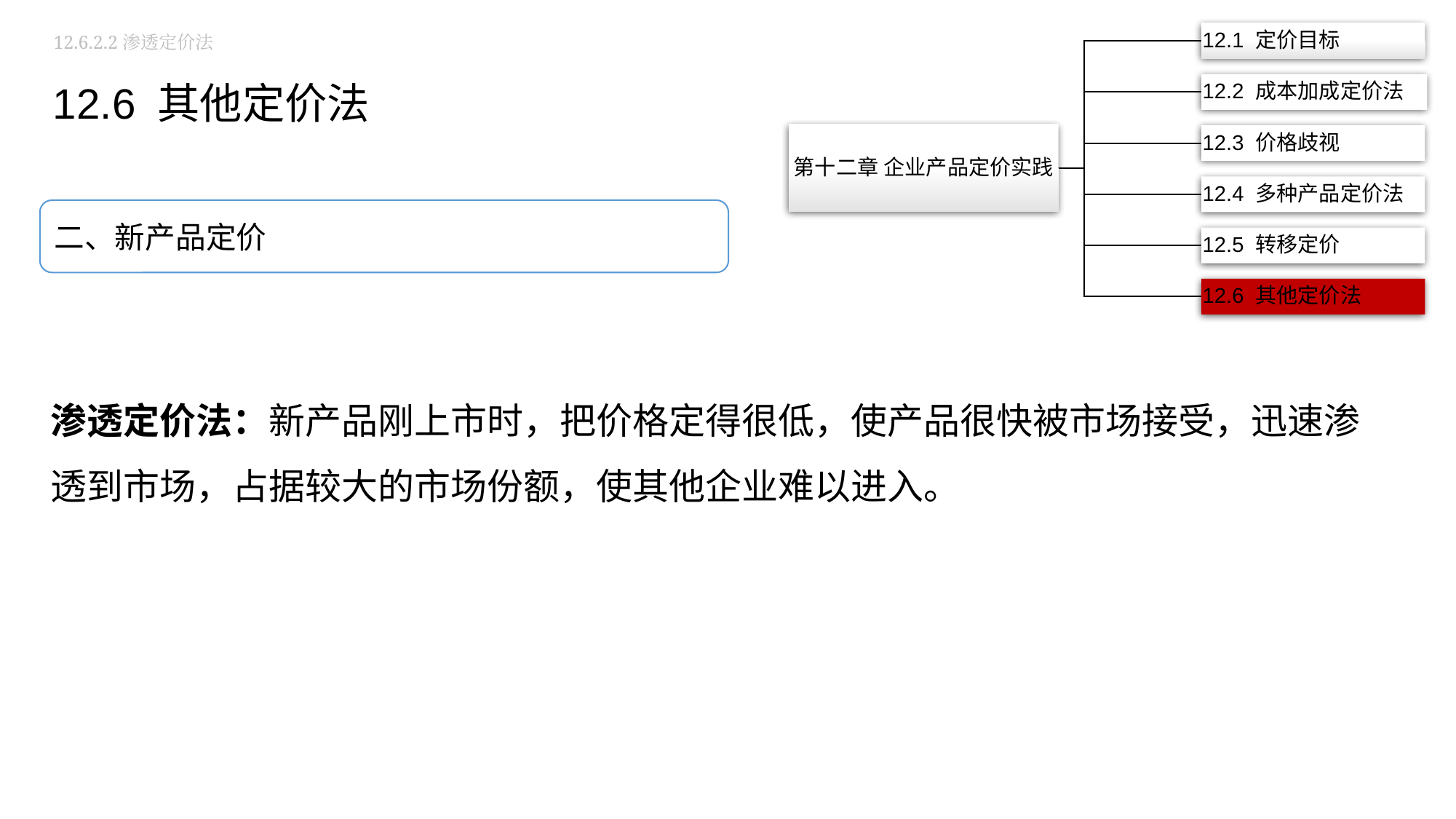

第十二章 企业产品定价实践
12.1 定价目标
12.2 成本加成定价法
12.3 价格歧视
12.4 多种产品定价法
12.5 转移定价
12.6 其他定价法
12.6.2.2渗透定价法
12.6 其他定价法
二、新产品定价
渗透定价法：新产品刚上市时，把价格定得很低，使产品很快被市场接受，迅速渗透到市场，占据较大的市场份额，使其他企业难以进入。